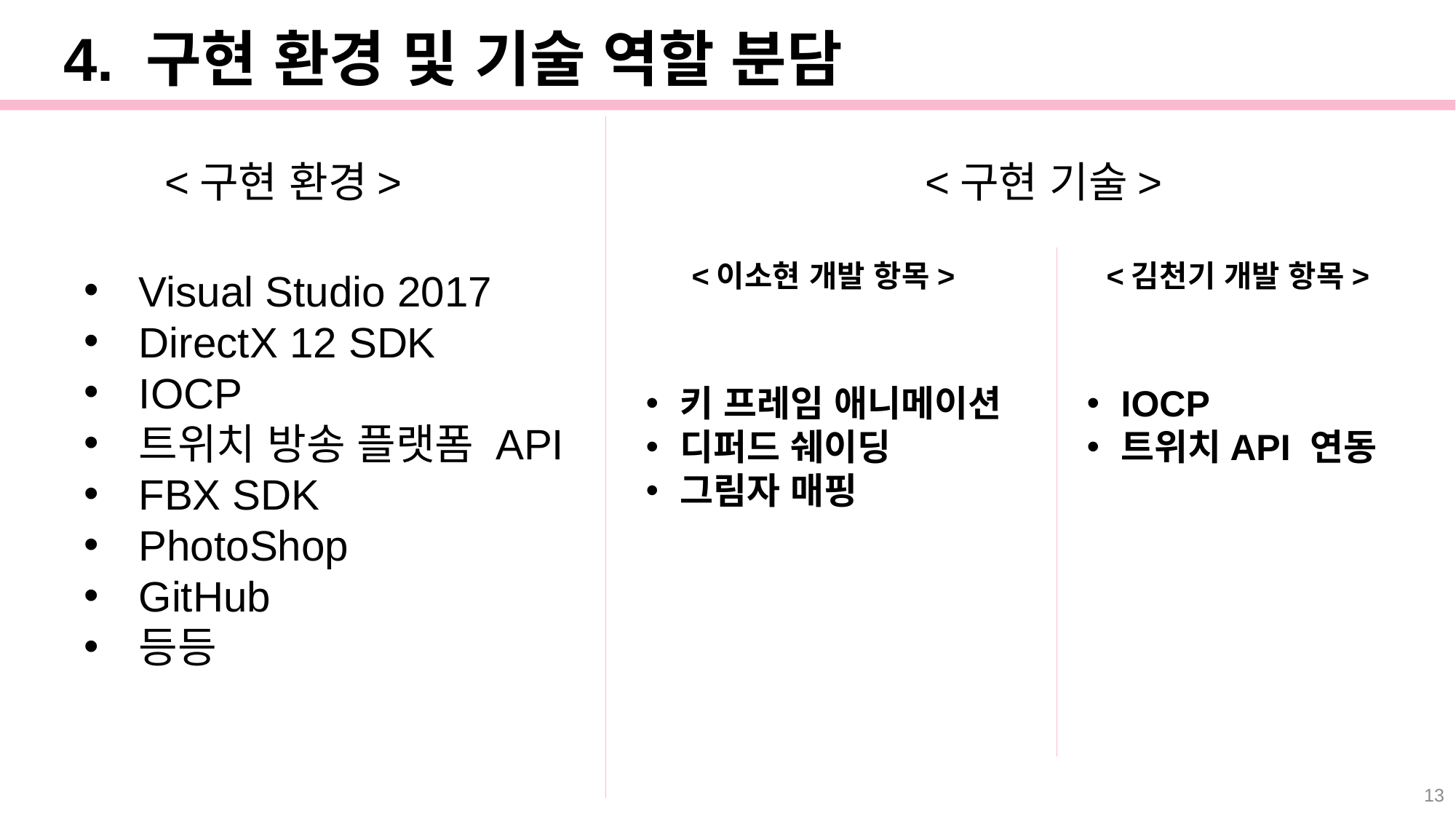

4. 구현 환경 및 기술 역할 분담

<구현 기술>
<구현 환경>
<이소현 개발 항목>
<김천기 개발 항목>
Visual Studio 2017
DirectX 12 SDK
IOCP
트위치 방송 플랫폼 API
FBX SDK
PhotoShop
GitHub
등등
키 프레임 애니메이션
디퍼드 쉐이딩
그림자 매핑
IOCP
트위치API 연동
13